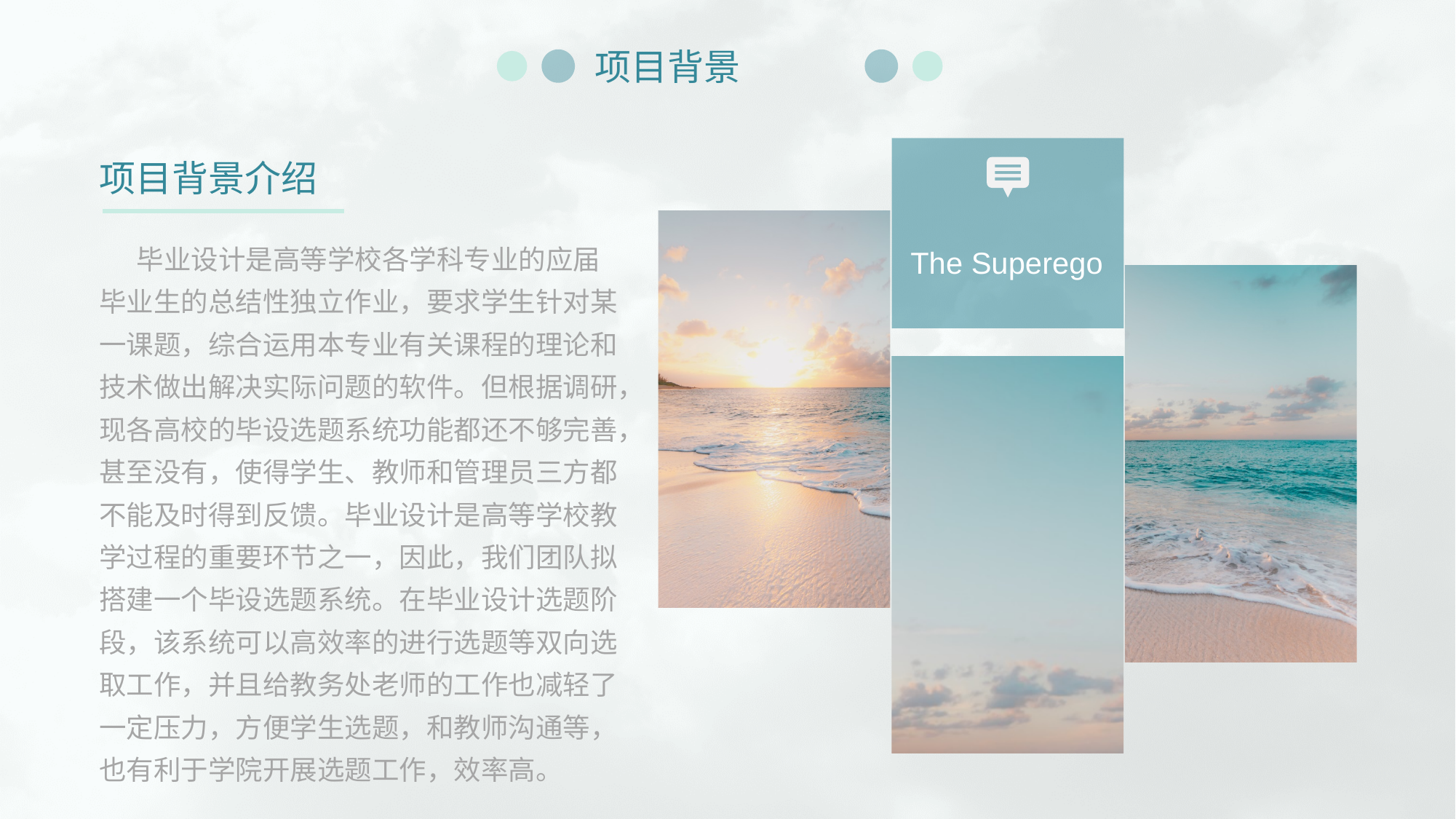

项目背景

The Superego
项目背景介绍
     毕业设计是高等学校各学科专业的应届毕业生的总结性独立作业，要求学生针对某一课题，综合运用本专业有关课程的理论和技术做出解决实际问题的软件。但根据调研，现各高校的毕设选题系统功能都还不够完善，甚至没有，使得学生、教师和管理员三方都不能及时得到反馈。毕业设计是高等学校教学过程的重要环节之一，因此，我们团队拟搭建一个毕设选题系统。在毕业设计选题阶段，该系统可以高效率的进行选题等双向选取工作，并且给教务处老师的工作也减轻了一定压力，方便学生选题，和教师沟通等，也有利于学院开展选题工作，效率高。